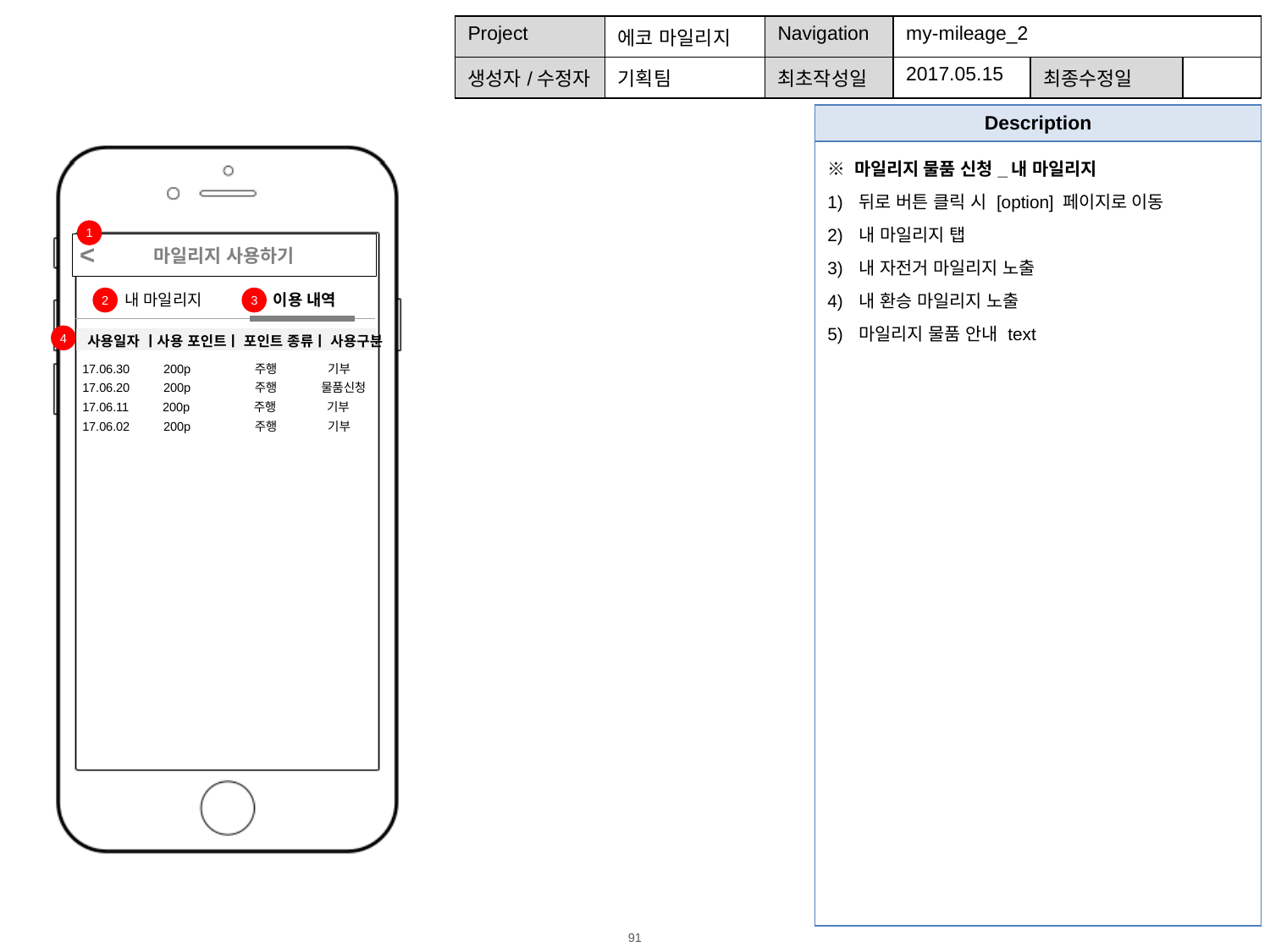

| Project | 에코 마일리지 | Navigation | my-mileage\_2 |  |  |
| --- | --- | --- | --- | --- | --- |
| 생성자/수정자 | 기획팀 | 최초작성일 | 2017.05.15 | 최종수정일 |  |
| Description |
| --- |
| ※ 마일리지 물품 신청\_내 마일리지 뒤로 버튼 클릭 시 [option] 페이지로 이동 내 마일리지 탭 내 자전거 마일리지 노출 내 환승 마일리지 노출 마일리지 물품 안내 text |

1
<
             마일리지 사용하기
내 마일리지
이용 내역
2
3
  사용일자 ㅣ사용 포인트ㅣ 포인트 종류ㅣ 사용구분
4

 17.06.30          200p                  주행               기부
 17.06.20          200p                  주행             물품신청
 17.06.11          200p                  주행               기부
 17.06.02          200p                  주행               기부